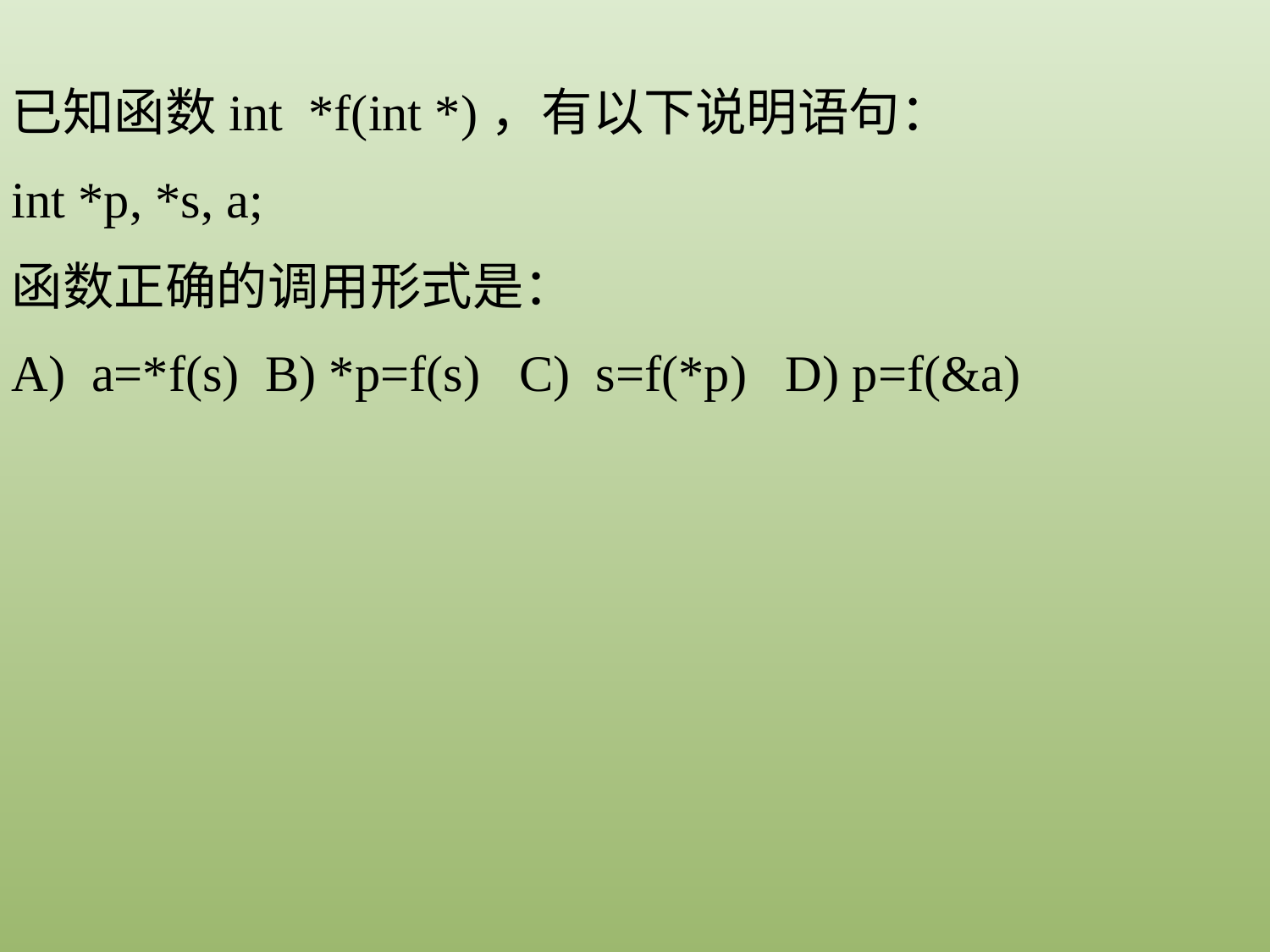

已知函数int  *f(int *)，有以下说明语句：
int *p, *s, a;
函数正确的调用形式是：
A)  a=*f(s)  B) *p=f(s)   C)  s=f(*p)   D) p=f(&a)
508